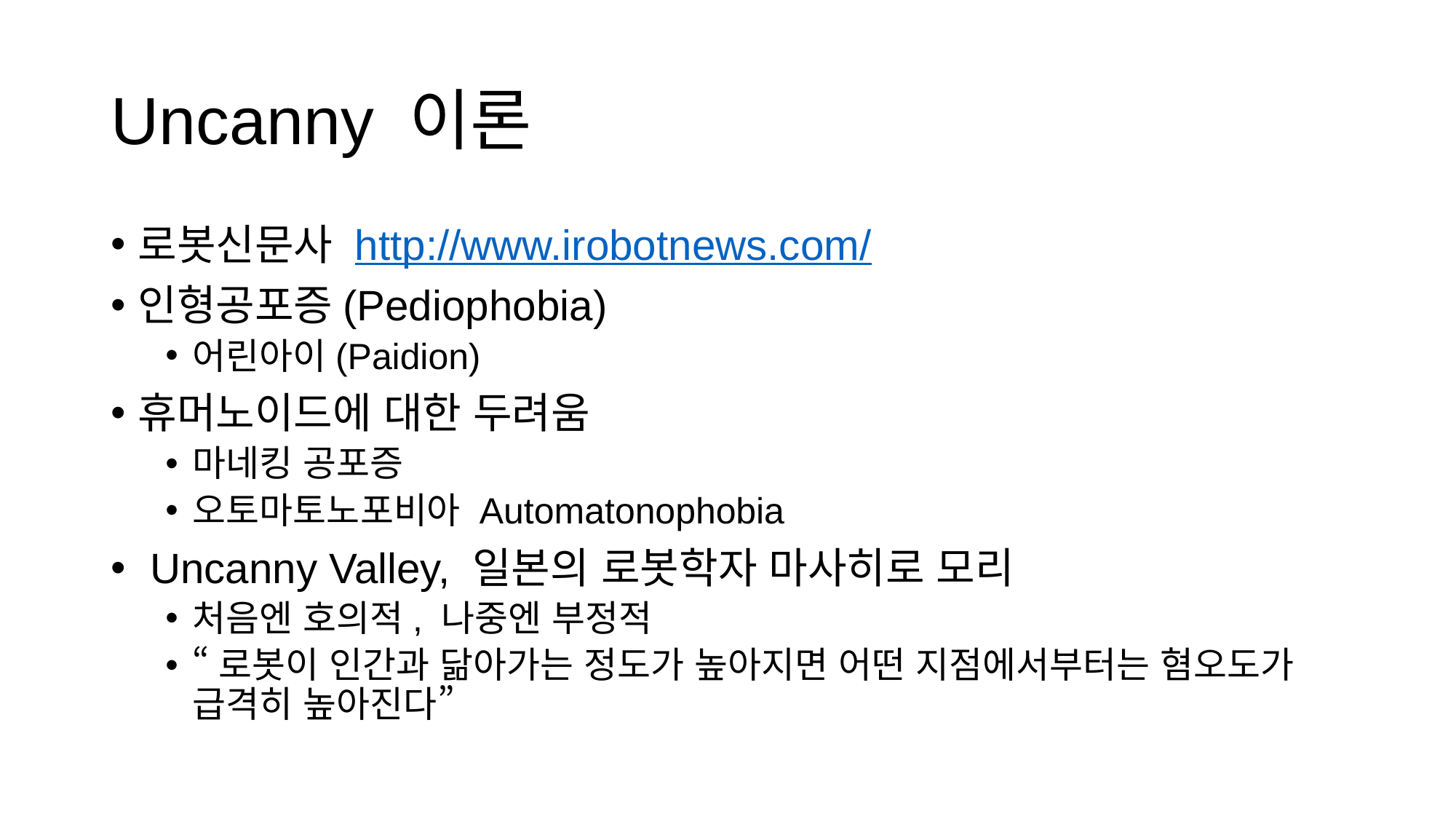

# Uncanny 이론
로봇신문사 http://www.irobotnews.com/
인형공포증(Pediophobia)
어린아이(Paidion)
휴머노이드에 대한 두려움
마네킹 공포증
오토마토노포비아 Automatonophobia
 Uncanny Valley, 일본의 로봇학자 마사히로 모리
처음엔 호의적, 나중엔 부정적
“로봇이 인간과 닮아가는 정도가 높아지면 어떤 지점에서부터는 혐오도가 급격히 높아진다”